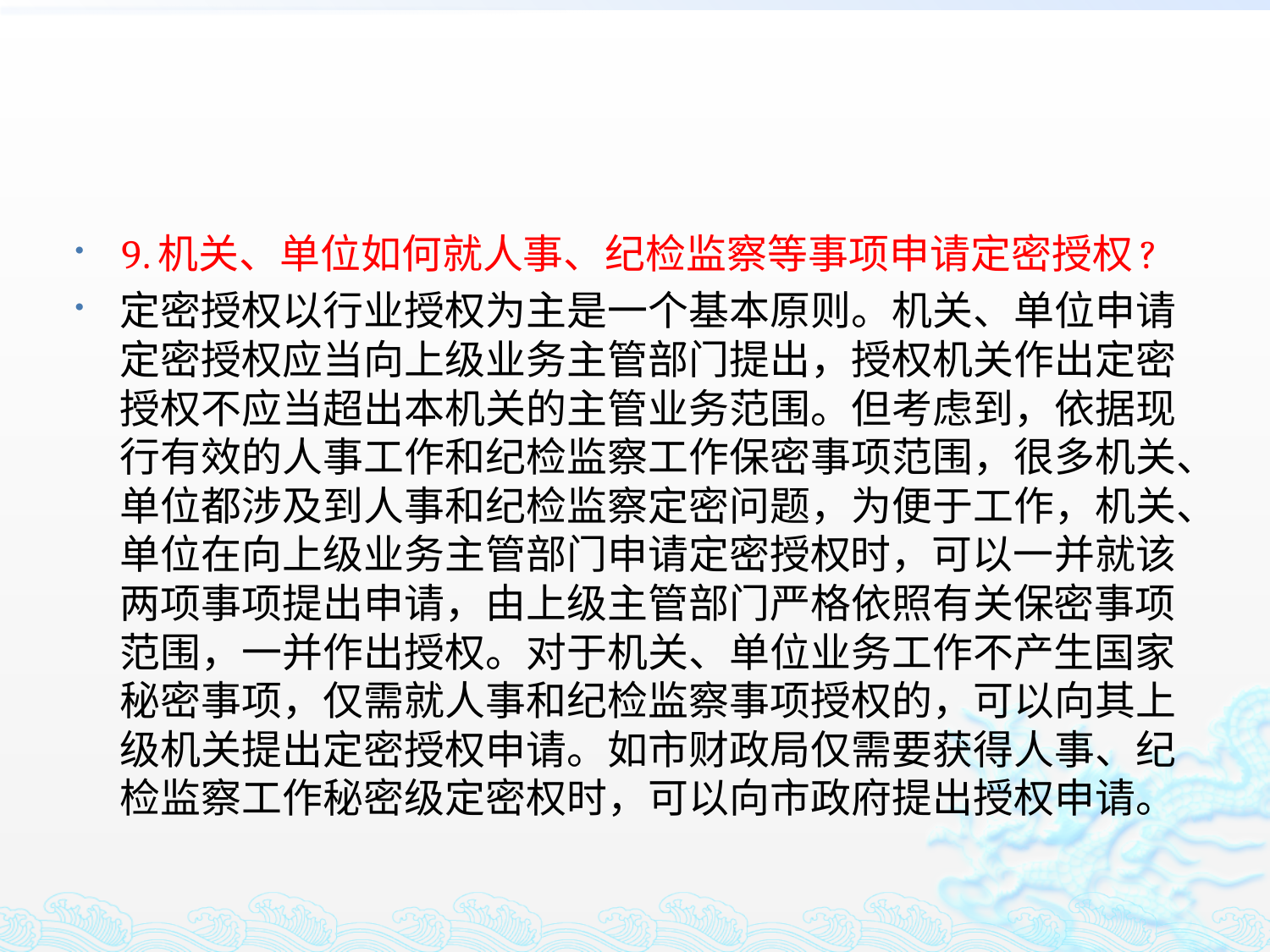

#
9.机关、单位如何就人事、纪检监察等事项申请定密授权?
定密授权以行业授权为主是一个基本原则。机关、单位申请定密授权应当向上级业务主管部门提出，授权机关作出定密授权不应当超出本机关的主管业务范围。但考虑到，依据现行有效的人事工作和纪检监察工作保密事项范围，很多机关、单位都涉及到人事和纪检监察定密问题，为便于工作，机关、单位在向上级业务主管部门申请定密授权时，可以一并就该两项事项提出申请，由上级主管部门严格依照有关保密事项范围，一并作出授权。对于机关、单位业务工作不产生国家秘密事项，仅需就人事和纪检监察事项授权的，可以向其上级机关提出定密授权申请。如市财政局仅需要获得人事、纪检监察工作秘密级定密权时，可以向市政府提出授权申请。